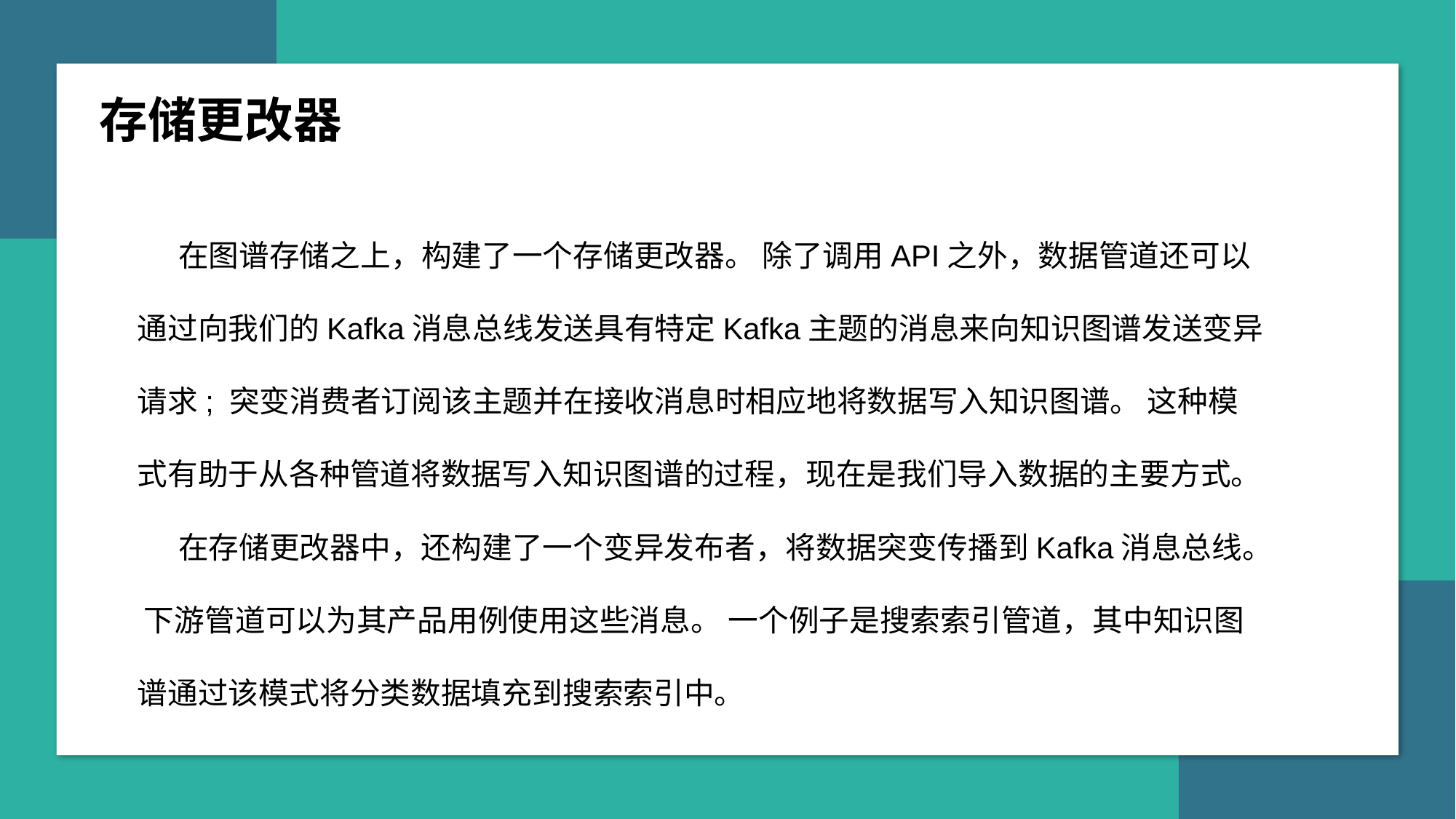

另一个商业知识Uber也发布了类似的知识图谱，为其“Uber Eats”送货服务提供食品和餐馆方面的知识图谱。他们的目标是为那些不确定自己在寻找哪种食物的用户提供语义搜索功能和推荐。
图谱由eBay发布，它对产品描述和购物行为模式进行编码，并用于增强会话代理，帮助用户通过自然语言界面
存储更改器
     在图谱存储之上，构建了一个存储更改器。 除了调用API之外，数据管道还可以通过向我们的Kafka消息总线发送具有特定Kafka主题的消息来向知识图谱发送变异请求; 突变消费者订阅该主题并在接收消息时相应地将数据写入知识图谱。 这种模式有助于从各种管道将数据写入知识图谱的过程，现在是我们导入数据的主要方式。
     在存储更改器中，还构建了一个变异发布者，将数据突变传播到Kafka消息总线。 下游管道可以为其产品用例使用这些消息。 一个例子是搜索索引管道，其中知识图谱通过该模式将分类数据填充到搜索索引中。